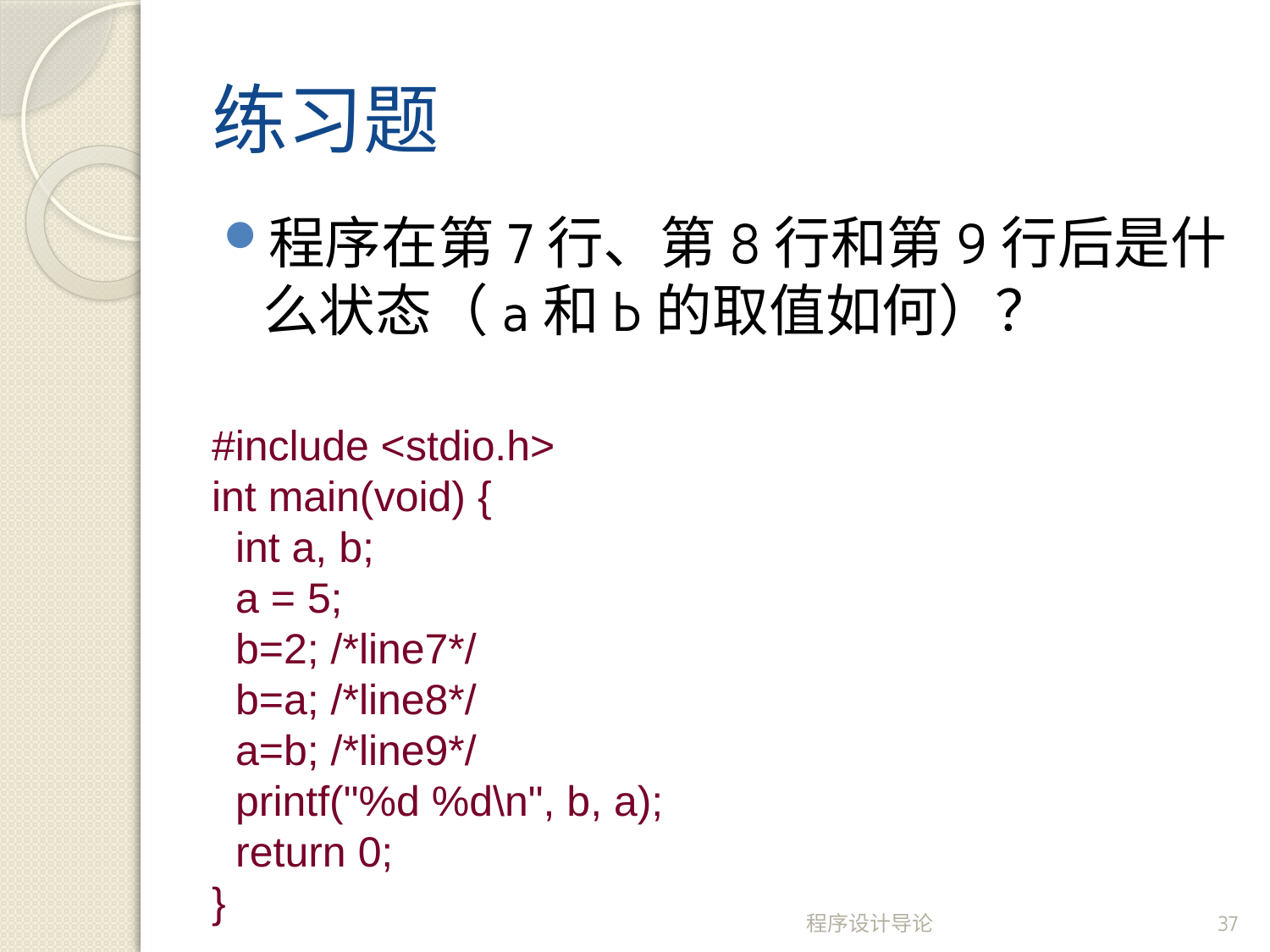

# 练习题
程序在第7行、第8行和第9行后是什么状态（a和b的取值如何）？

#include <stdio.h>
int main(void) {
  int a, b;
  a = 5;
  b=2; /*line7*/
  b=a; /*line8*/
  a=b; /*line9*/
  printf("%d %d\n", b, a);
  return 0;
}
程序设计导论
37